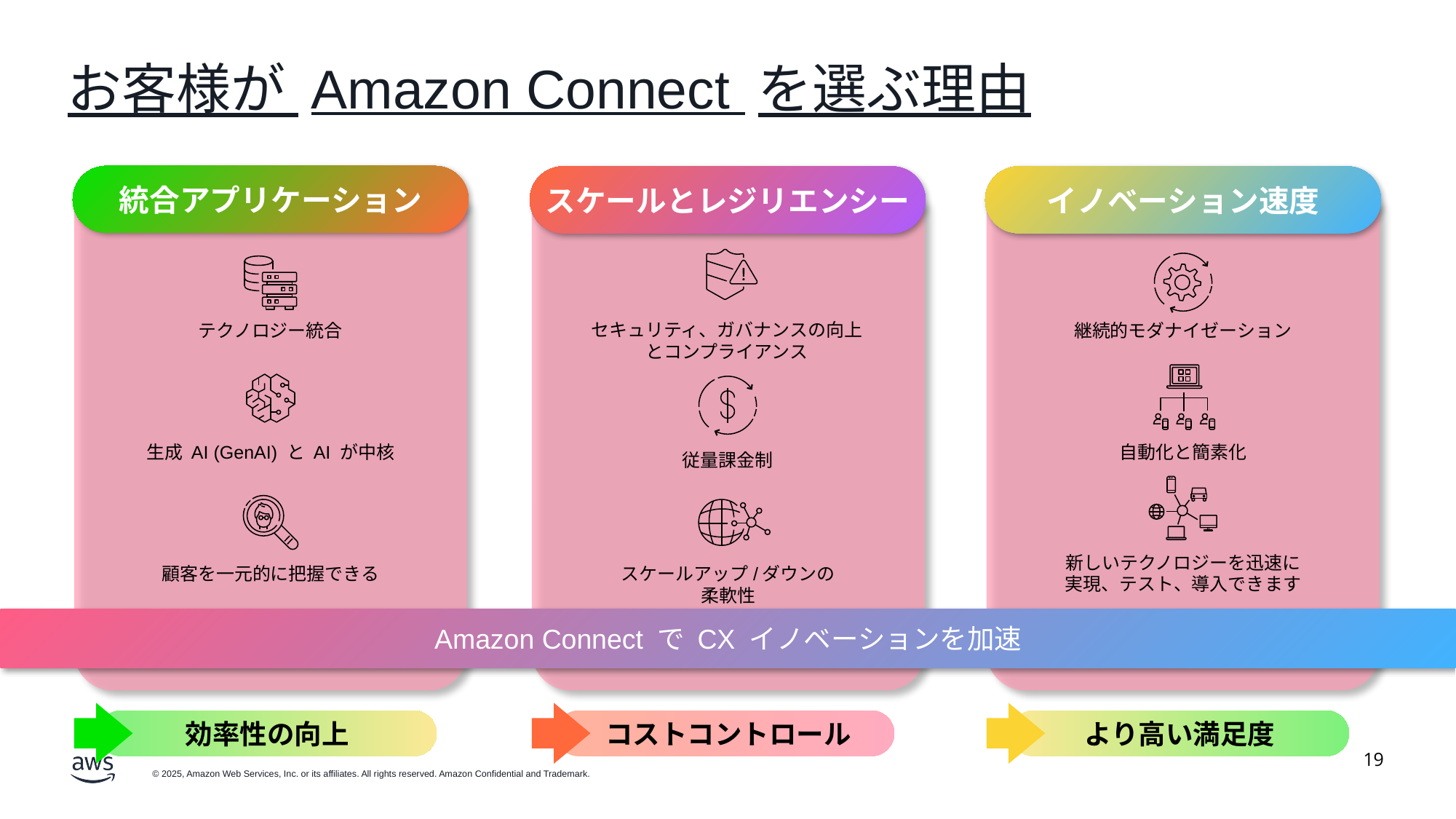

# お客様が Amazon Connect を選ぶ理由

統合アプリケーション
スケールとレジリエンシー
イノベーション速度

セキュリティ、ガバナンスの向上
とコンプライアンス
テクノロジー統合
継続的モダナイゼーション

生成 AI (GenAI) と AI が中核
自動化と簡素化
従量課金制

新しいテクノロジーを迅速に実現、テスト、導入できます
顧客を一元的に把握できる
スケールアップ/ダウンの柔軟性
Amazon Connect で CX イノベーションを加速

効率性の向上
 コストコントロール
より高い満足度
19